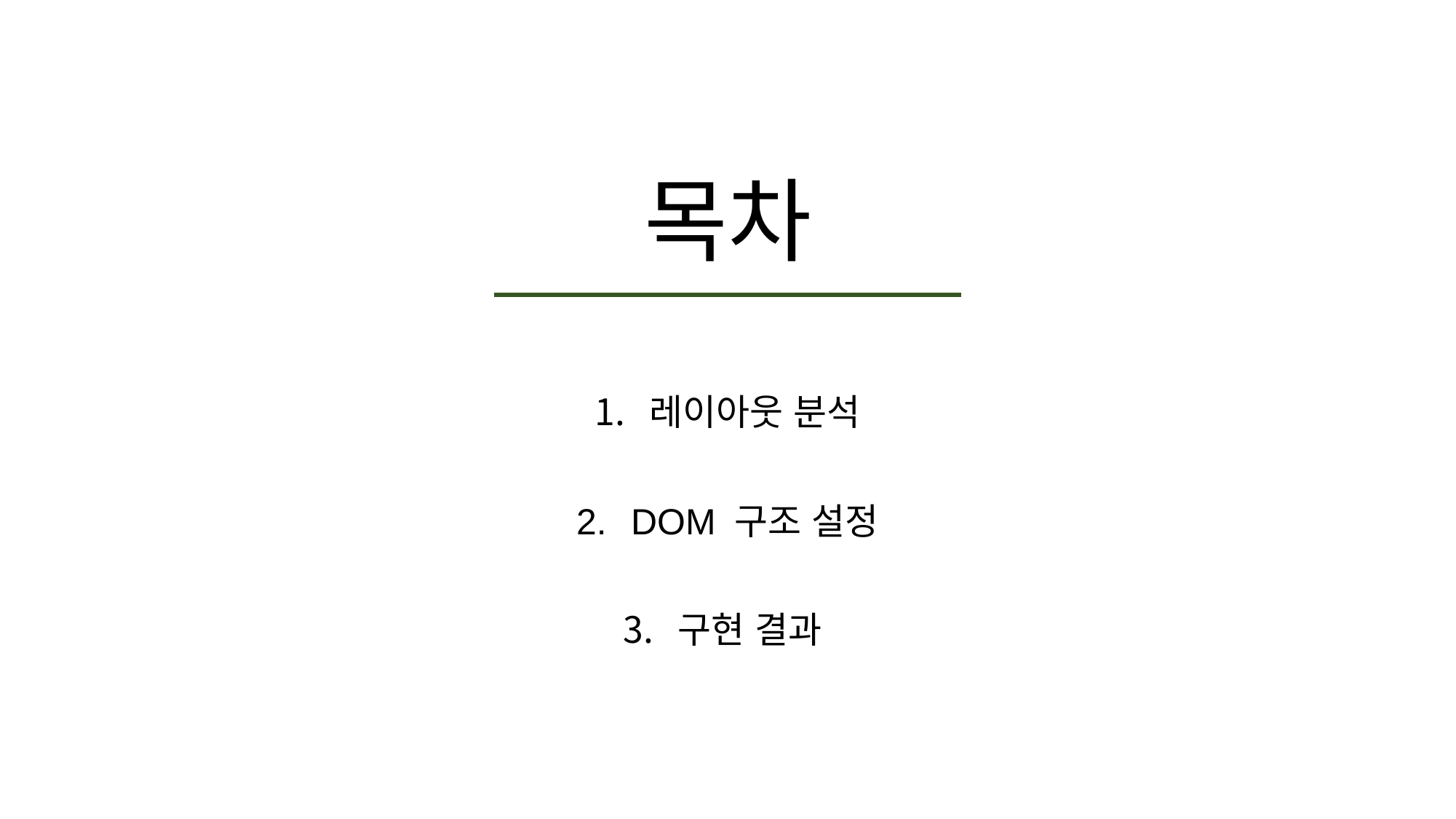

# 목차
레이아웃 분석

DOM 구조 설정

구현 결과